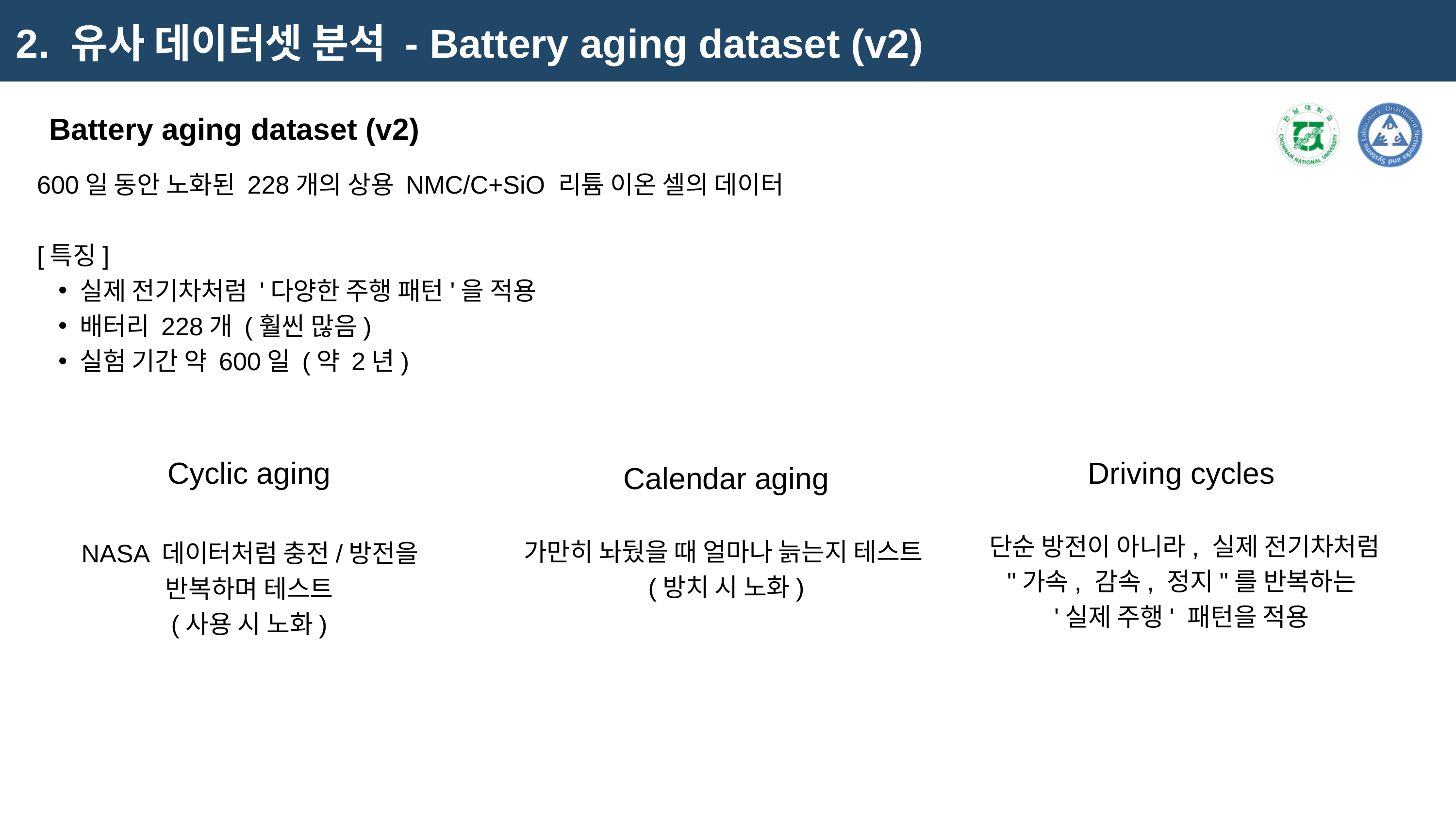

2. 유사 데이터셋 분석 - Battery aging dataset (v2)
Battery aging dataset (v2)
600일 동안 노화된 228개의 상용 NMC/C+SiO 리튬 이온 셀의 데이터

[특징]
실제 전기차처럼 '다양한 주행 패턴'을 적용
배터리 228개 (훨씬 많음)
실험 기간 약 600일 (약 2년)

Calendar aging

가만히 놔뒀을 때 얼마나 늙는지 테스트
(방치 시 노화)

Cyclic aging

 NASA 데이터처럼 충전/방전을
반복하며 테스트
(사용 시 노화)
Driving cycles

 단순 방전이 아니라, 실제 전기차처럼
"가속, 감속, 정지"를 반복하는
'실제 주행' 패턴을 적용